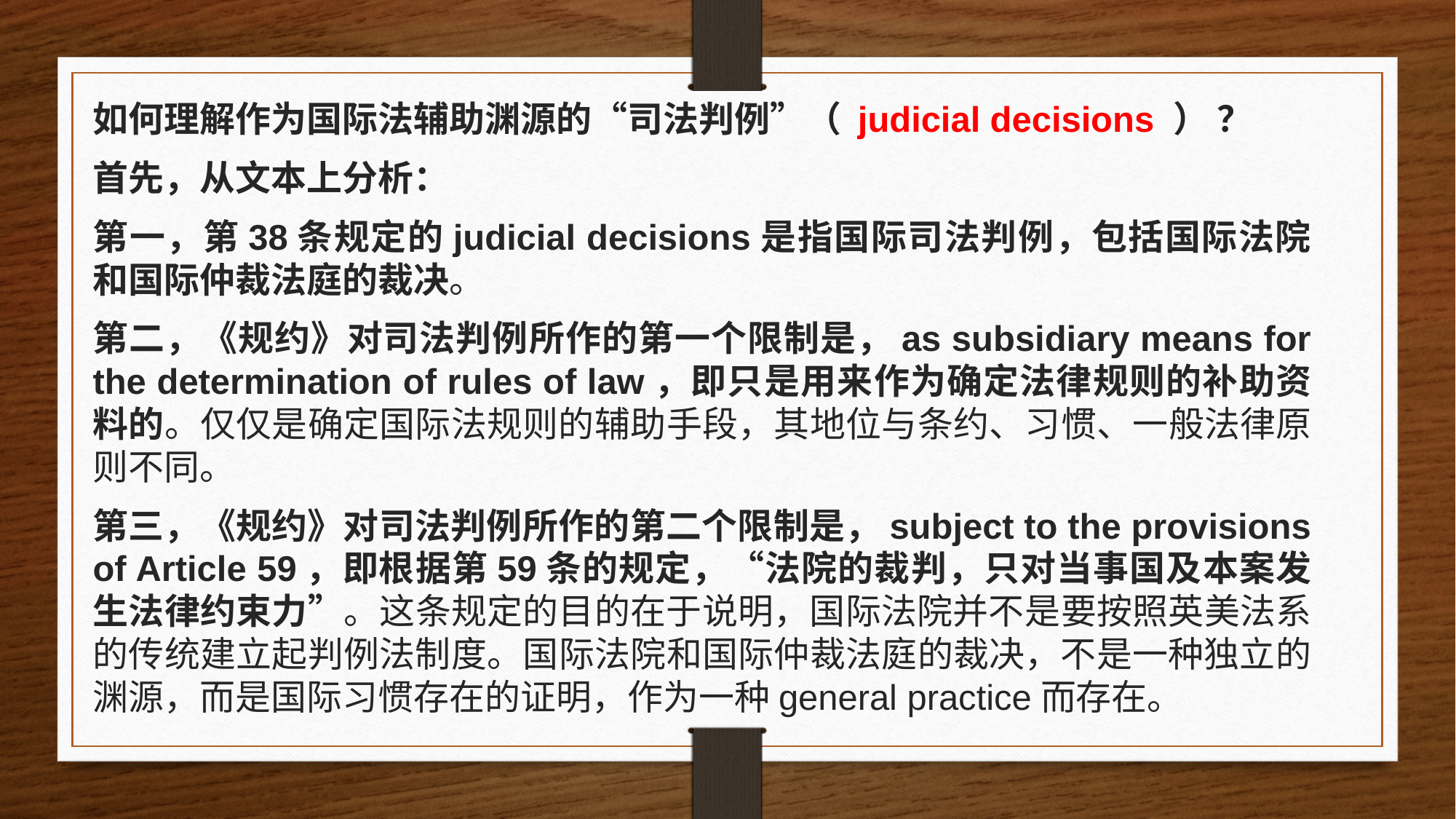

如何理解作为国际法辅助渊源的“司法判例”（ judicial decisions ） ？
首先，从文本上分析：
第一，第38条规定的judicial decisions是指国际司法判例，包括国际法院和国际仲裁法庭的裁决。
第二，《规约》对司法判例所作的第一个限制是，as subsidiary means for the determination of rules of law，即只是用来作为确定法律规则的补助资料的。仅仅是确定国际法规则的辅助手段，其地位与条约、习惯、一般法律原则不同。
第三，《规约》对司法判例所作的第二个限制是，subject to the provisions of Article 59，即根据第59条的规定，“法院的裁判，只对当事国及本案发生法律约束力”。这条规定的目的在于说明，国际法院并不是要按照英美法系的传统建立起判例法制度。国际法院和国际仲裁法庭的裁决，不是一种独立的渊源，而是国际习惯存在的证明，作为一种general practice而存在。